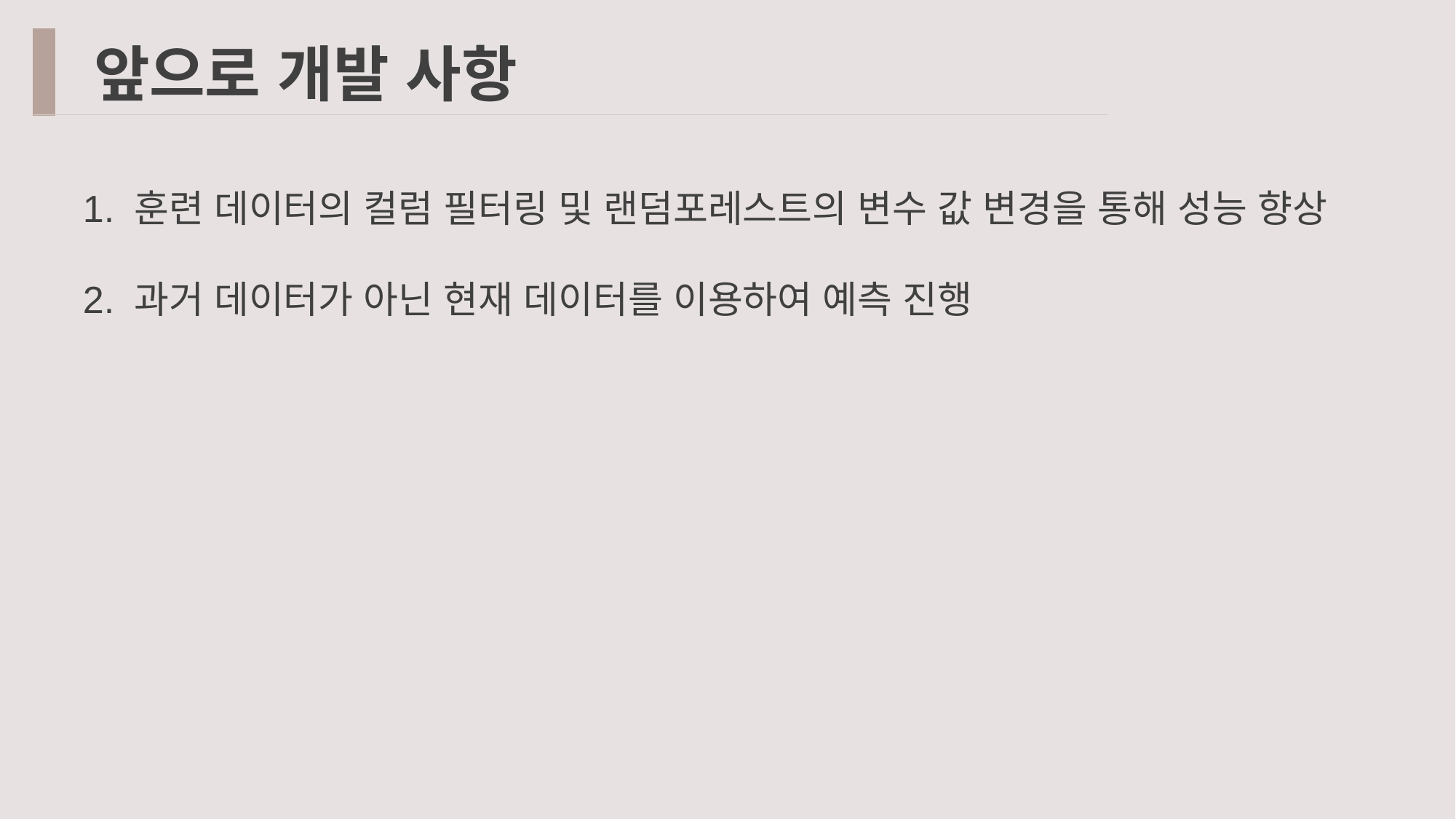

앞으로 개발 사항
1. 훈련 데이터의 컬럼 필터링 및 랜덤포레스트의 변수 값 변경을 통해 성능 향상

2. 과거 데이터가 아닌 현재 데이터를 이용하여 예측 진행